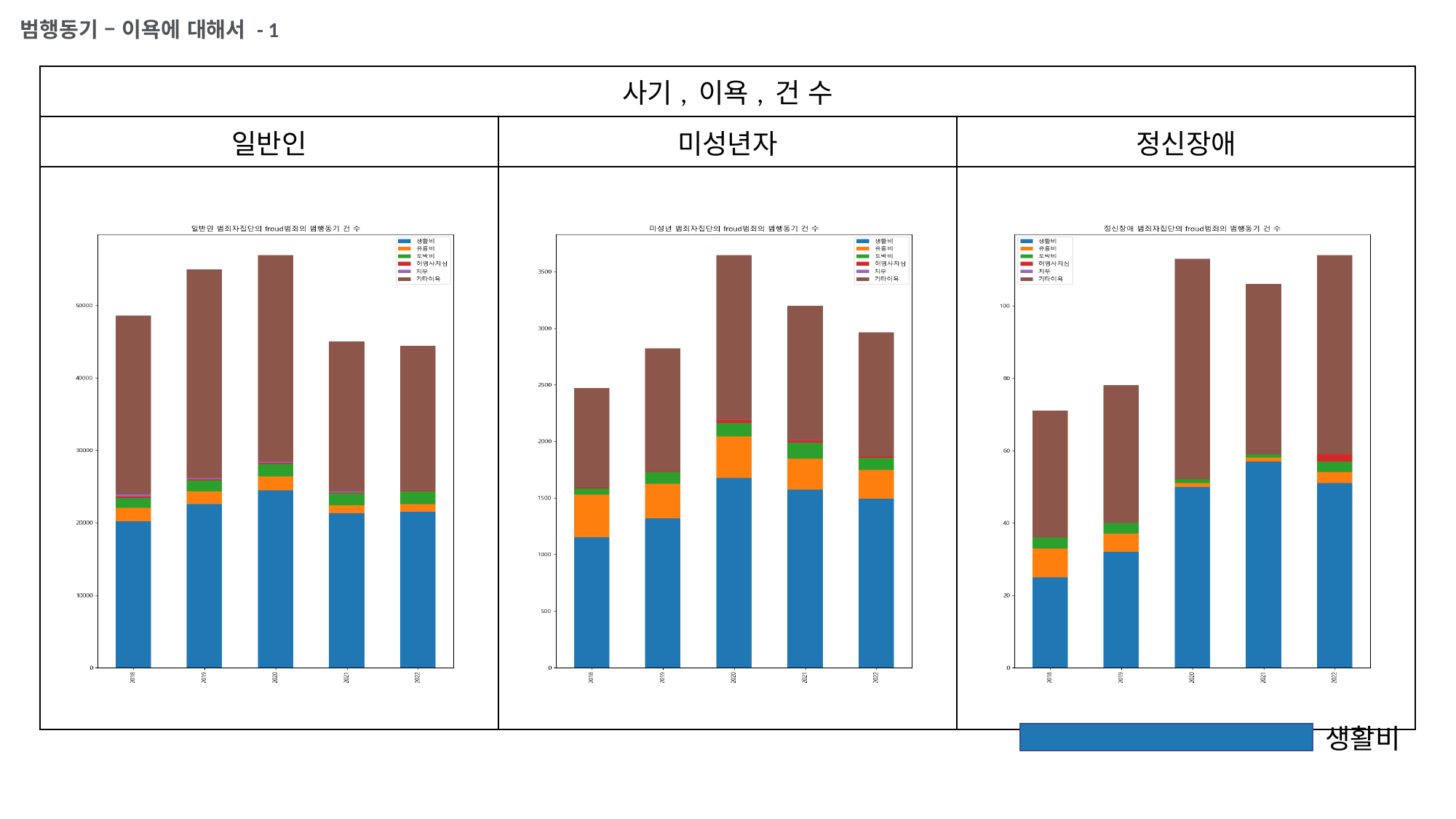

범행동기 – 이욕에 대해서 - 1
| 사기, 이욕, 건 수 |  |  |
| --- | --- | --- |
| 일반인 | 미성년자 | 정신장애 |
|  |  |  |
생활비